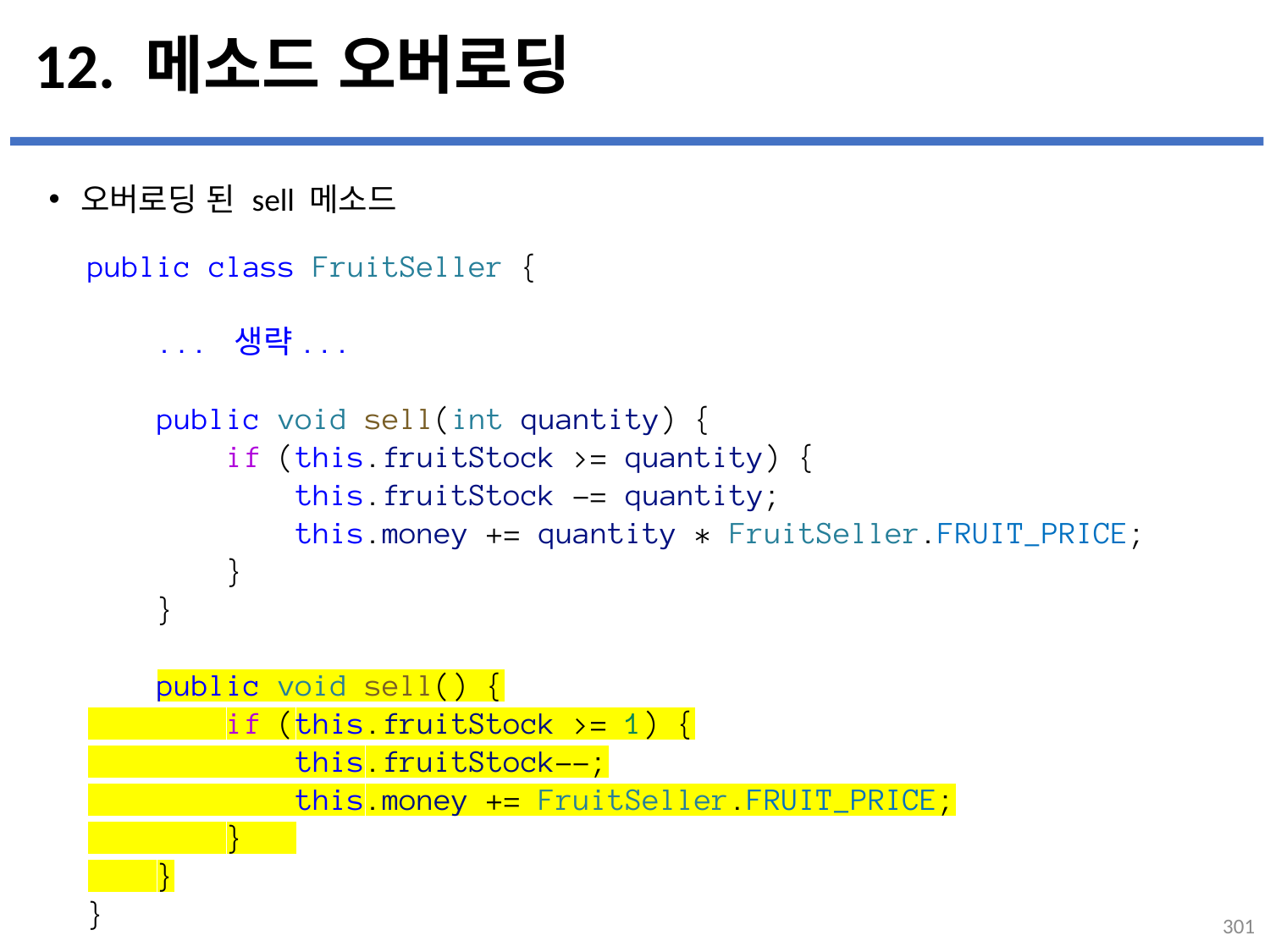

# 12. 메소드 오버로딩
오버로딩 된 sell 메소드
...

설명
public class FruitSeller {

    ... 생략...
    public void sell(int quantity) {
        if (this.fruitStock >= quantity) {
            this.fruitStock -= quantity;
            this.money += quantity * FruitSeller.FRUIT_PRICE;
        }
    }
    public void sell() {
        if (this.fruitStock >= 1) {
            this.fruitStock--;
            this.money += FruitSeller.FRUIT_PRICE;
        }
    }
}
301